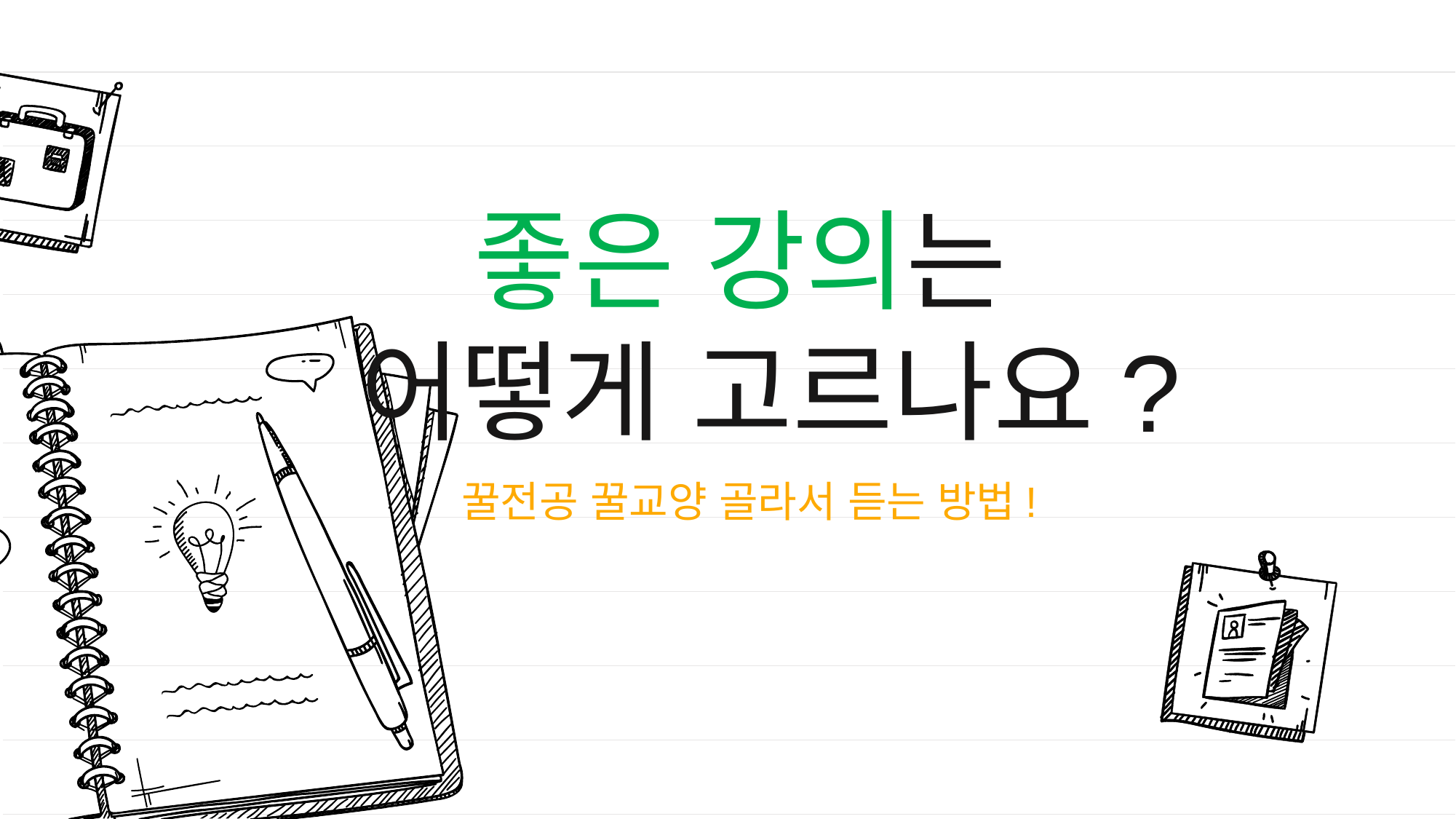

좋은 강의는
어떻게 고르나요?

꿀전공 꿀교양 골라서 듣는 방법!